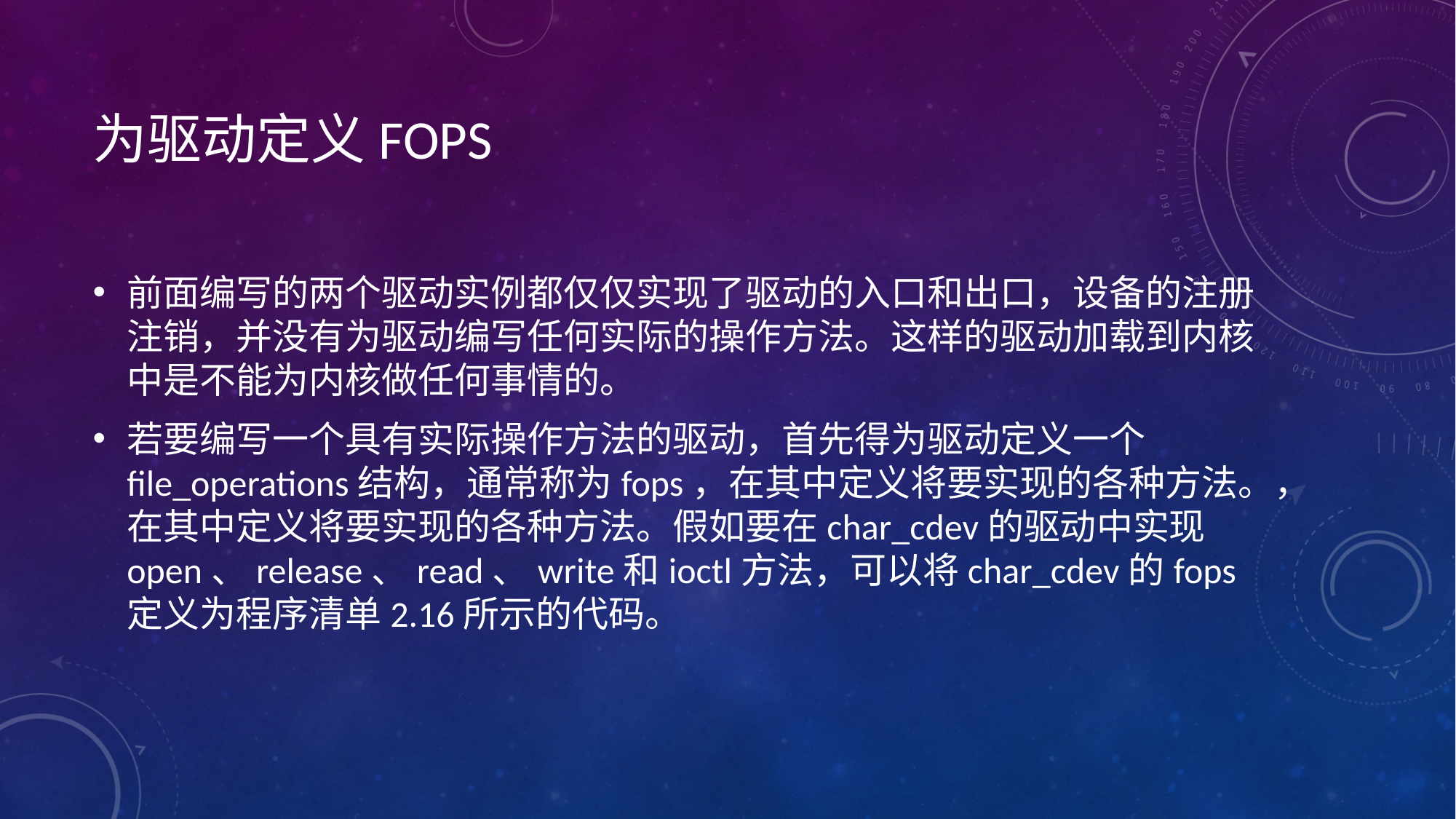

# 为驱动定义fops
前面编写的两个驱动实例都仅仅实现了驱动的入口和出口，设备的注册注销，并没有为驱动编写任何实际的操作方法。这样的驱动加载到内核中是不能为内核做任何事情的。
若要编写一个具有实际操作方法的驱动，首先得为驱动定义一个file_operations结构，通常称为fops，在其中定义将要实现的各种方法。，在其中定义将要实现的各种方法。假如要在char_cdev的驱动中实现open、release、read、write和ioctl方法，可以将char_cdev的fops定义为程序清单2.16所示的代码。